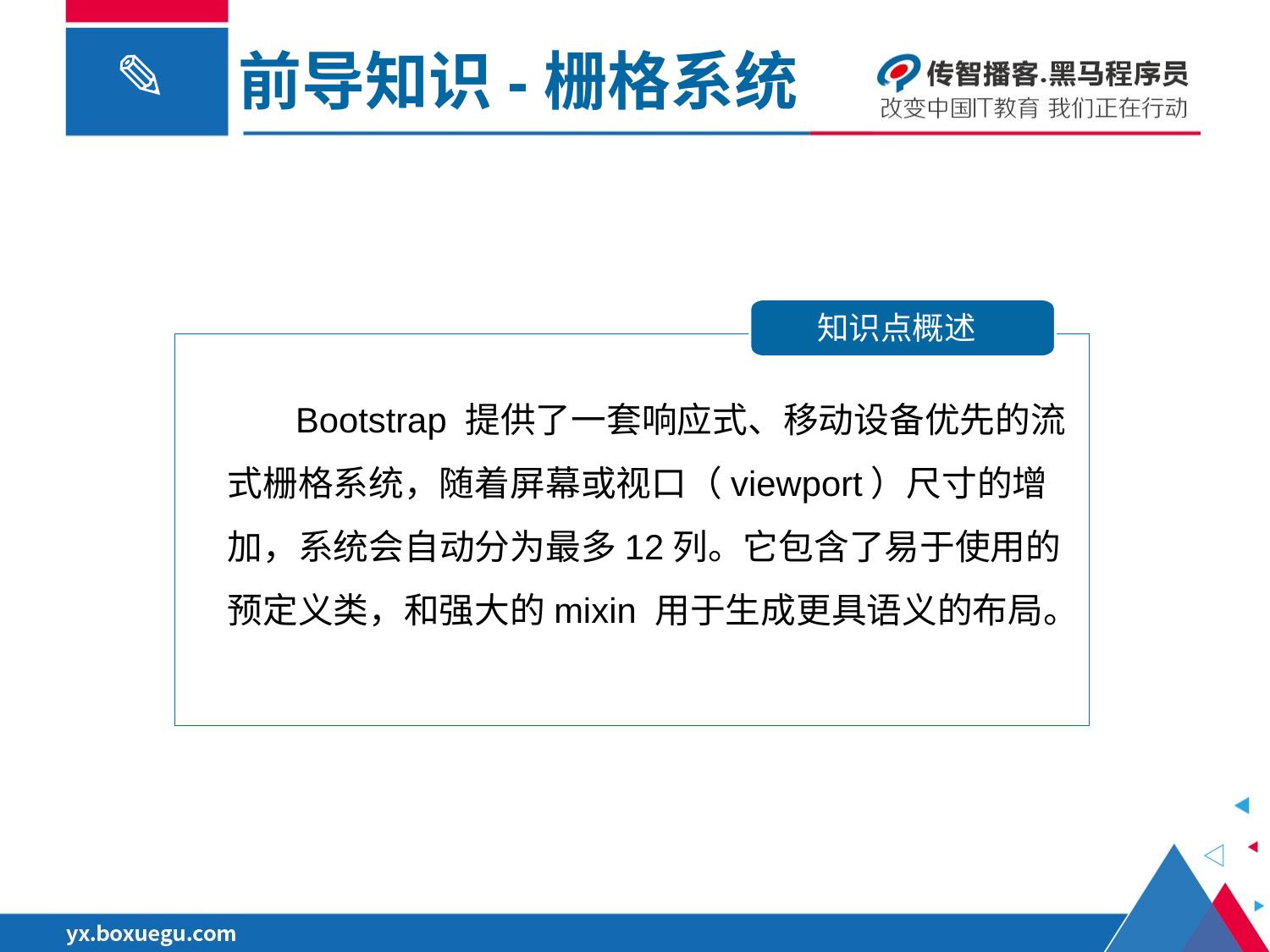

前导知识-栅格系统

知识点概述
       Bootstrap 提供了一套响应式、移动设备优先的流式栅格系统，随着屏幕或视口（viewport）尺寸的增加，系统会自动分为最多12列。它包含了易于使用的预定义类，和强大的mixin 用于生成更具语义的布局。